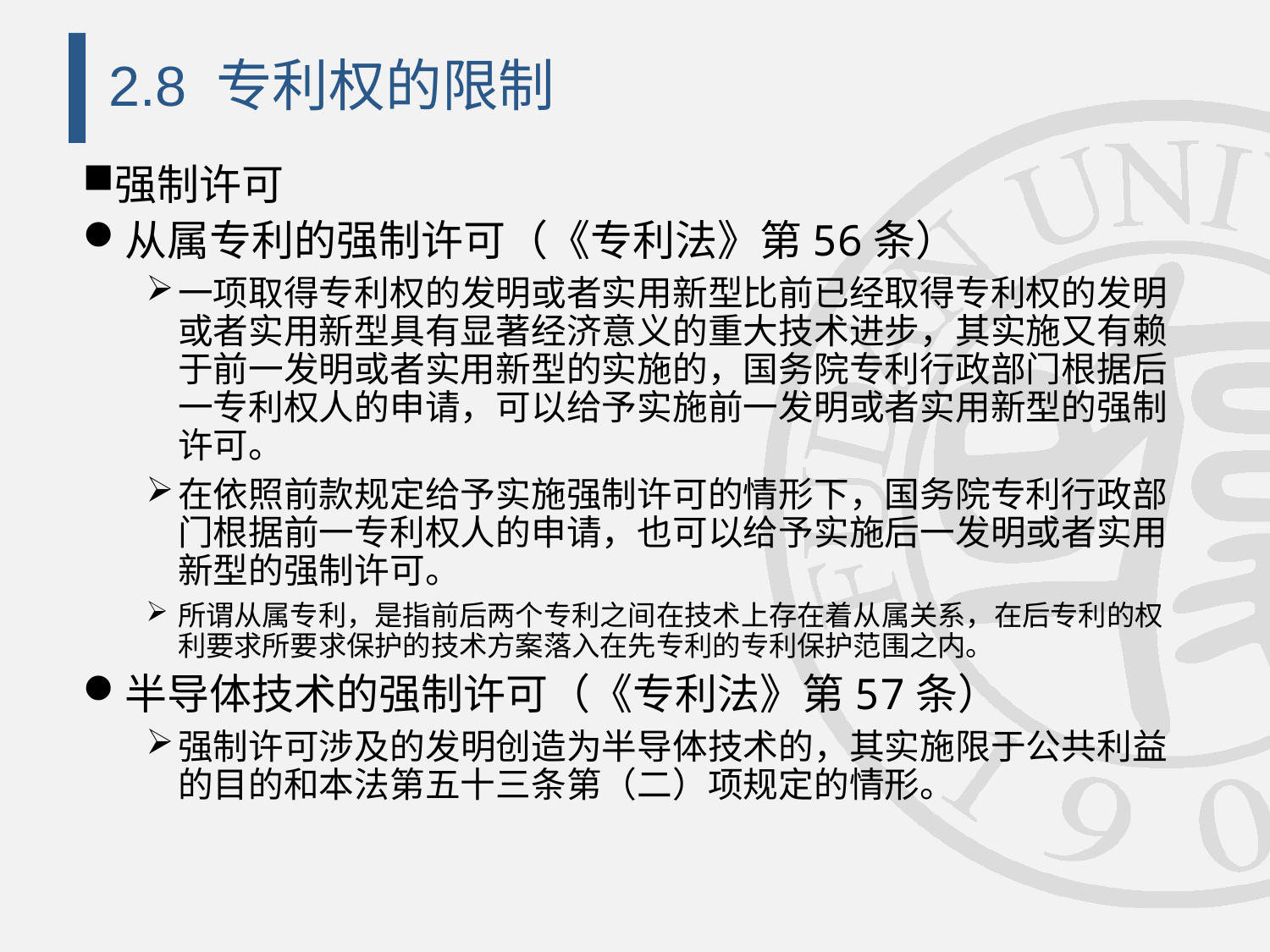

# 2.8 专利权的限制
强制许可
从属专利的强制许可（《专利法》第56条）
一项取得专利权的发明或者实用新型比前已经取得专利权的发明或者实用新型具有显著经济意义的重大技术进步，其实施又有赖于前一发明或者实用新型的实施的，国务院专利行政部门根据后一专利权人的申请，可以给予实施前一发明或者实用新型的强制许可。
在依照前款规定给予实施强制许可的情形下，国务院专利行政部门根据前一专利权人的申请，也可以给予实施后一发明或者实用新型的强制许可。
所谓从属专利，是指前后两个专利之间在技术上存在着从属关系，在后专利的权利要求所要求保护的技术方案落入在先专利的专利保护范围之内。
半导体技术的强制许可（《专利法》第57条）
强制许可涉及的发明创造为半导体技术的，其实施限于公共利益的目的和本法第五十三条第（二）项规定的情形。